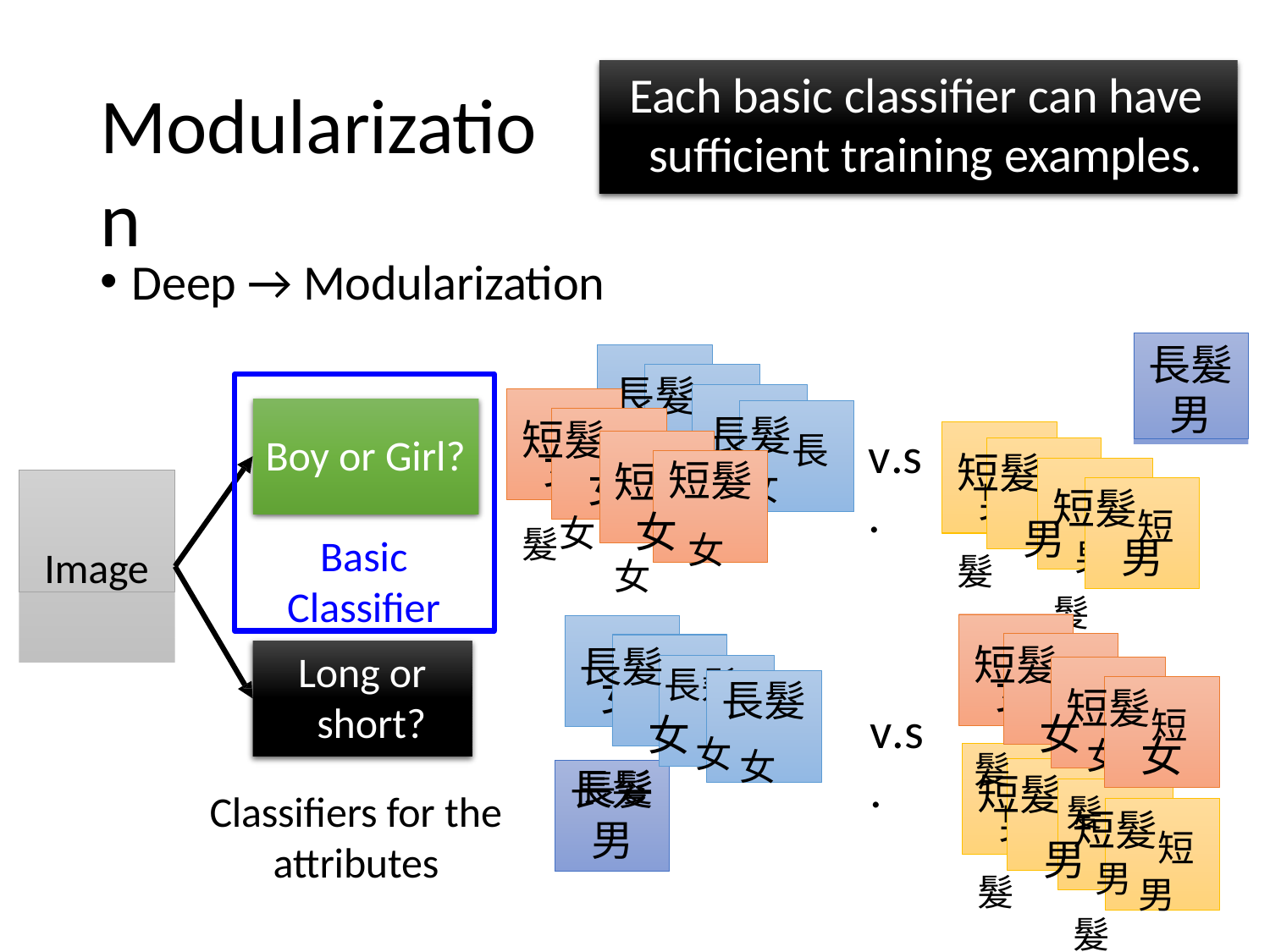

# Each basic classifier can have  sufficient training examples.
Modularization
Deep → Modularization

長髮 男

長髮長髮

Basic  Classifier

長髮長髮

短髮短髮女

v.s.
短髮短髮
Boy or Girl?

短髮女女女

女

短髮

女
短髮短髮

Image
男

女 女
男 男
男

短髮短髮
長髮長髮長髮

Long or  short?

短髮短髮
女
女

長髮

女女
女女女
v.s.
女

短髮短髮

長髮
男

短髮短髮
Classifiers for the
attributes
男

男 男男